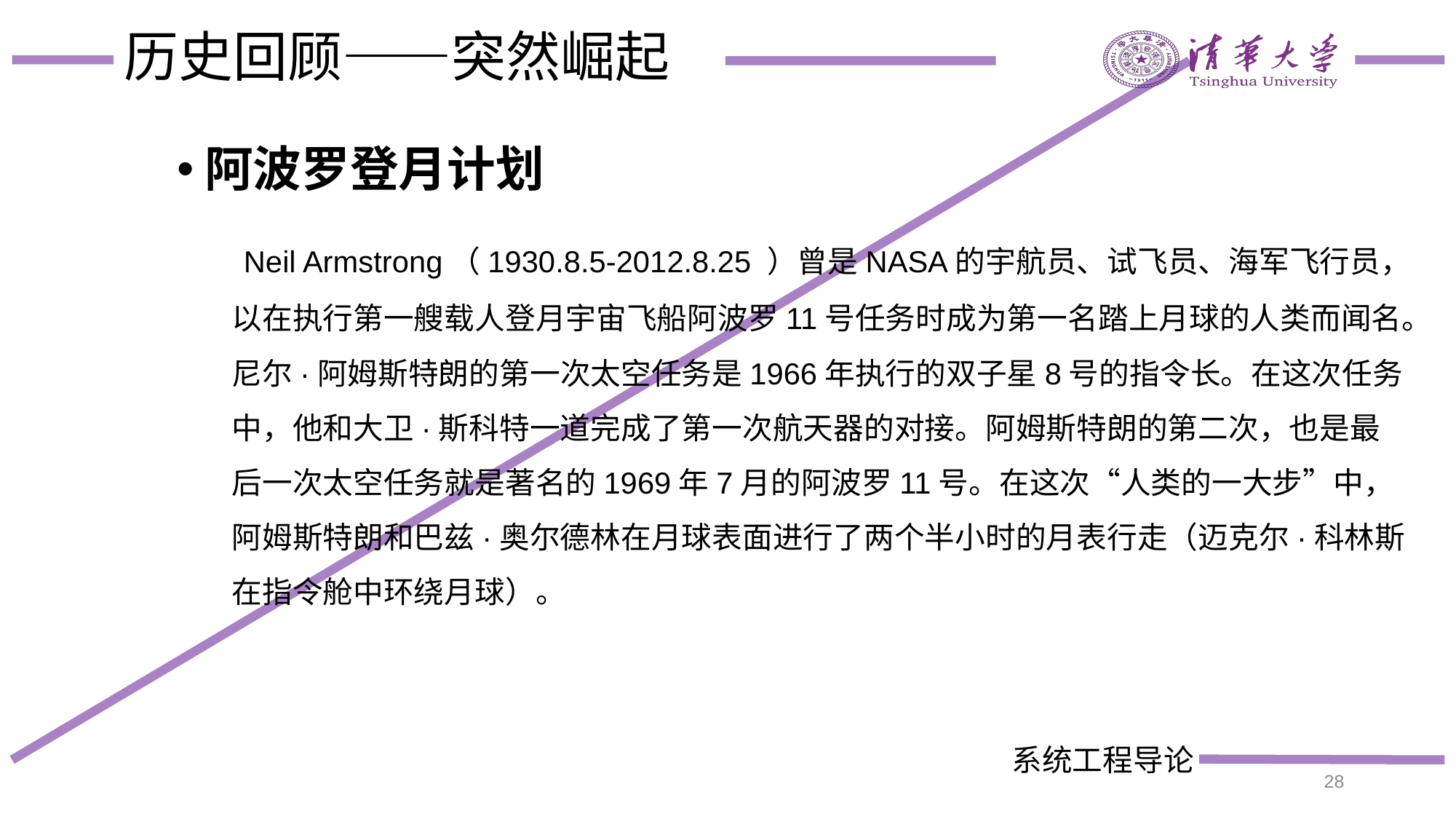

# 历史回顾——突然崛起
阿波罗登月计划
 Neil Armstrong（1930.8.5-2012.8.25 ）曾是NASA的宇航员、试飞员、海军飞行员，以在执行第一艘载人登月宇宙飞船阿波罗11号任务时成为第一名踏上月球的人类而闻名。尼尔·阿姆斯特朗的第一次太空任务是1966年执行的双子星8号的指令长。在这次任务中，他和大卫·斯科特一道完成了第一次航天器的对接。阿姆斯特朗的第二次，也是最后一次太空任务就是著名的1969年7月的阿波罗11号。在这次“人类的一大步”中，阿姆斯特朗和巴兹·奥尔德林在月球表面进行了两个半小时的月表行走（迈克尔·科林斯在指令舱中环绕月球）。
28